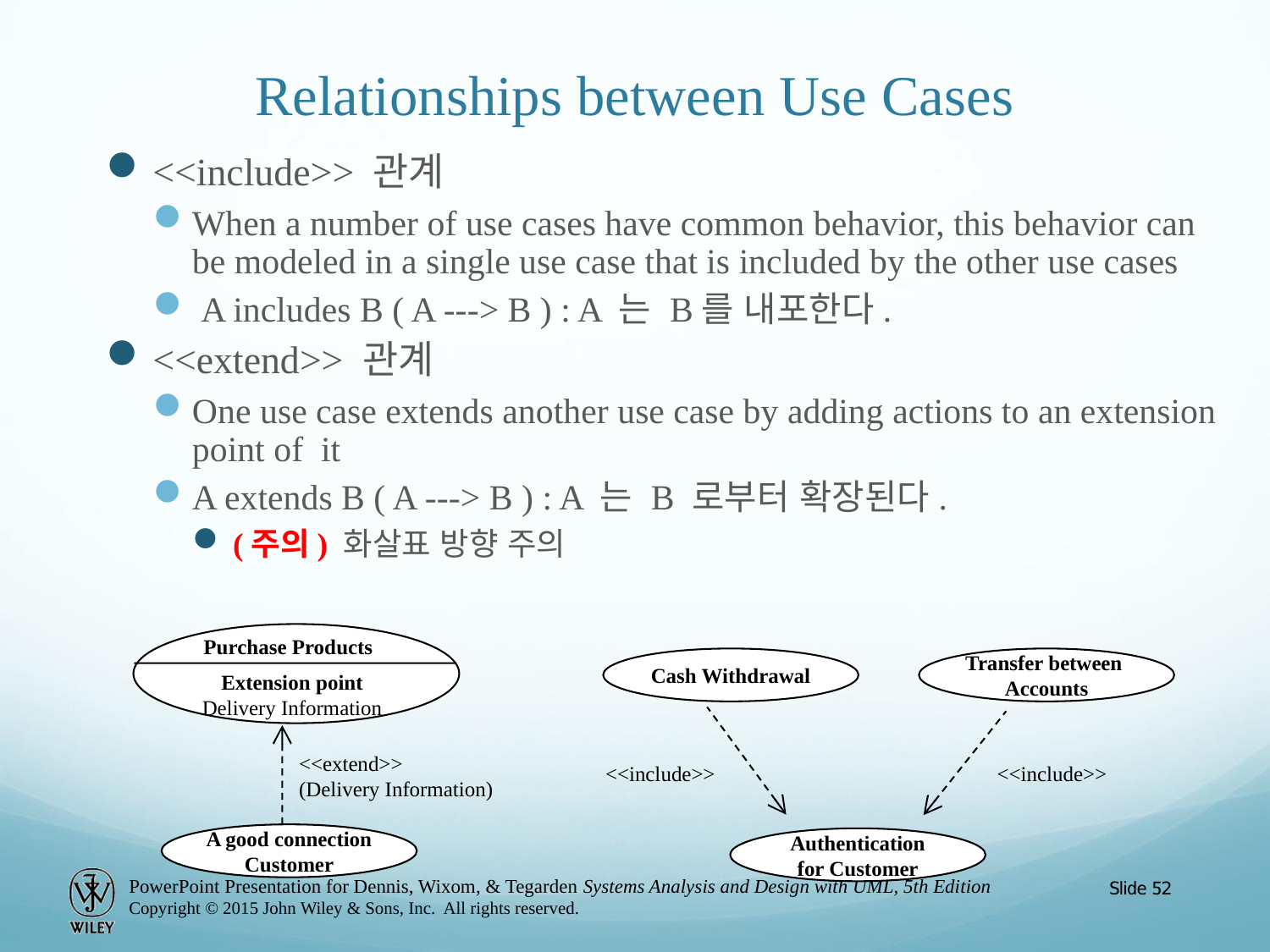

# Relationships between Use Cases
<<include>> 관계
When a number of use cases have common behavior, this behavior can be modeled in a single use case that is included by the other use cases
 A includes B ( A ---> B ) : A 는 B를 내포한다.
<<extend>> 관계
One use case extends another use case by adding actions to an extension point of  it
A extends B ( A ---> B ) : A 는 B 로부터 확장된다.
(주의) 화살표 방향 주의

Purchase Products
Cash Withdrawal
Transfer between
Accounts
Extension point
Delivery Information

<<extend>>
(Delivery Information)
<<include>>
<<include>>
A good connection
Customer
Authentication
for Customer
Slide 52